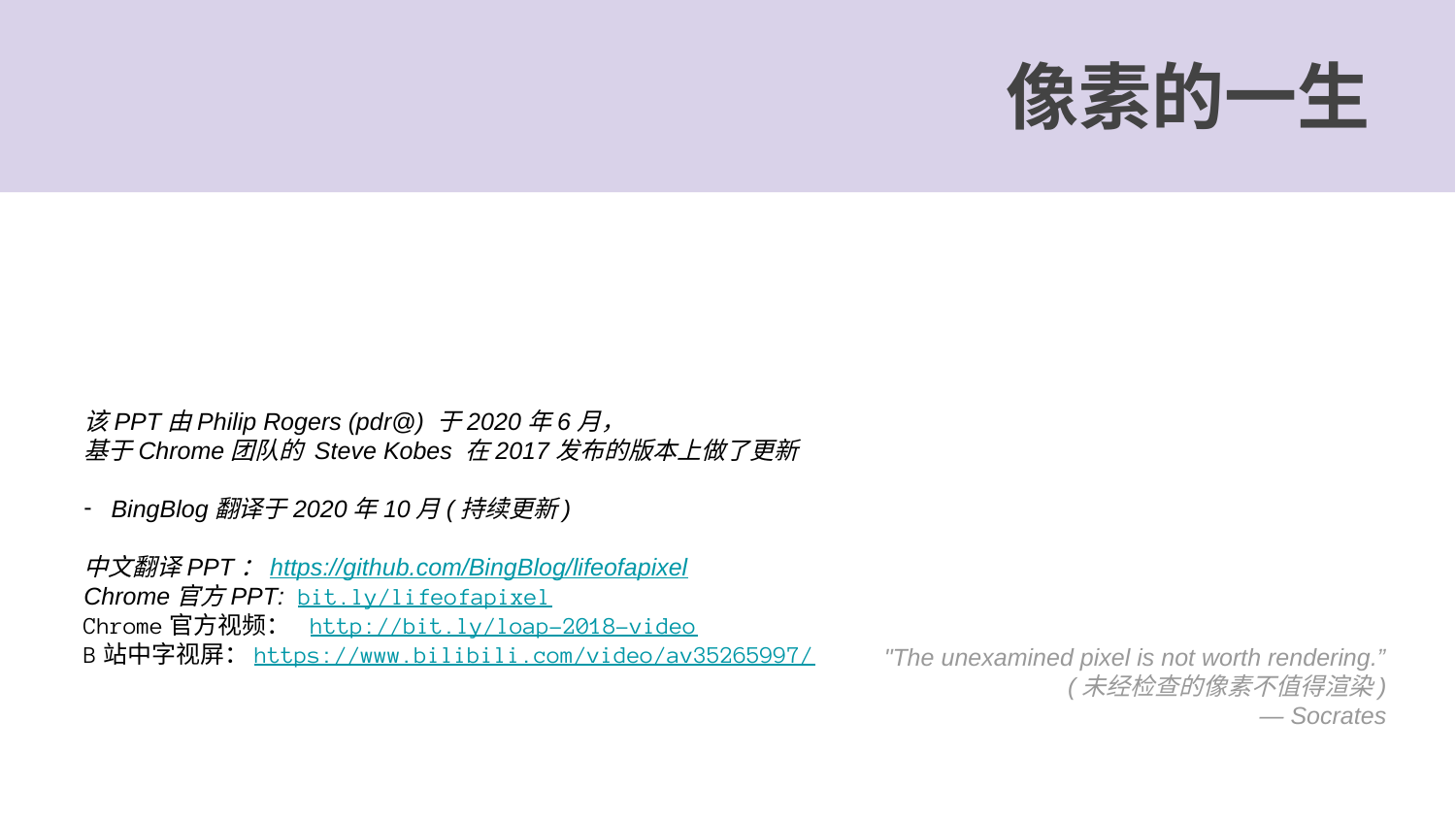

像素的一生
该PPT由Philip Rogers (pdr@) 于2020年6月，
基于Chrome团队的 Steve Kobes 在2017发布的版本上做了更新

BingBlog翻译于2020年10月(持续更新)

中文翻译PPT：https://github.com/BingBlog/lifeofapixel
Chrome官方PPT:  bit.ly/lifeofapixel
Chrome官方视频： http://bit.ly/loap-2018-video
B站中字视屏：https://www.bilibili.com/video/av35265997/
"The unexamined pixel is not worth rendering.”
(未经检查的像素不值得渲染)
— Socrates